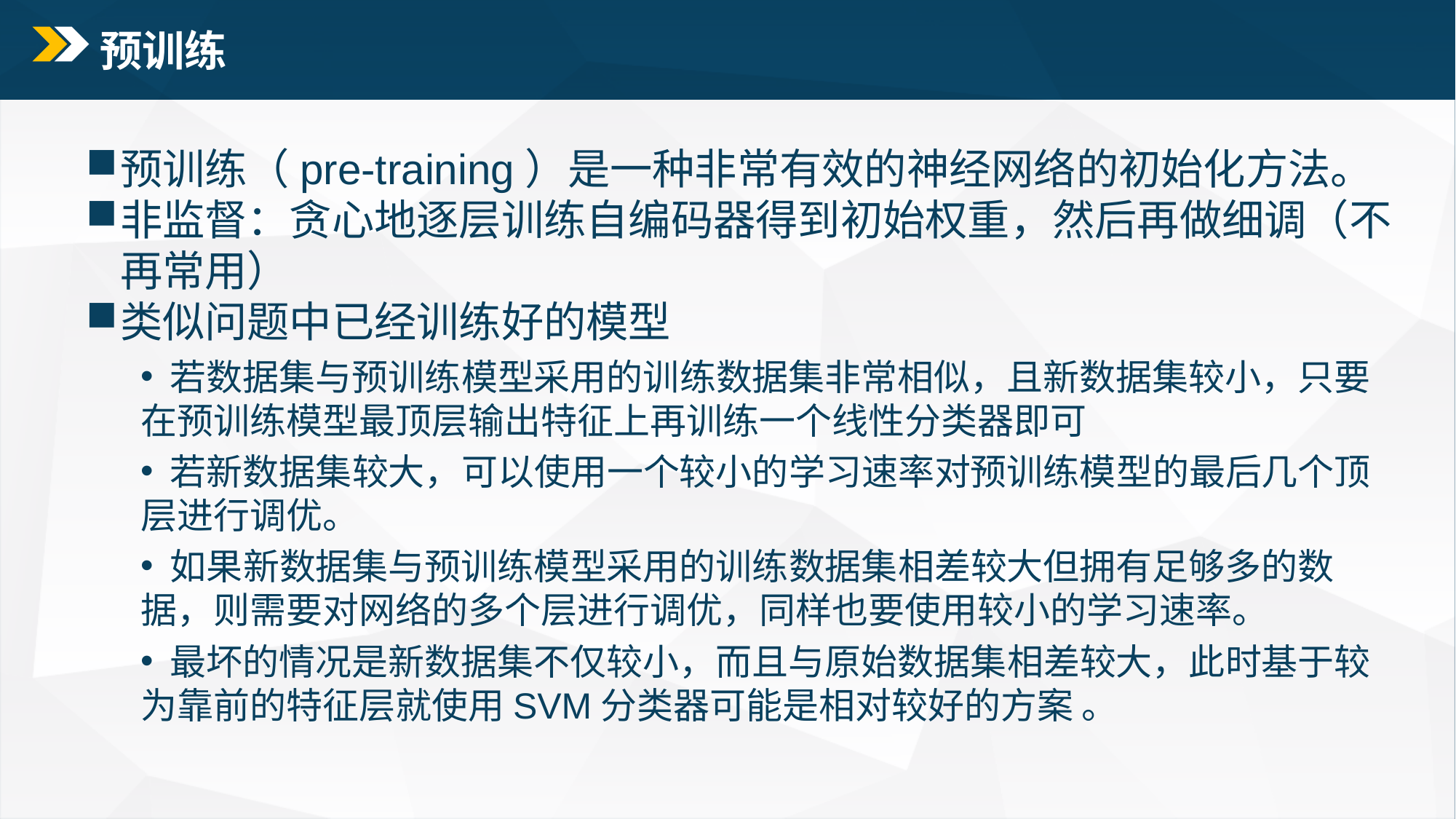

# 预训练
预训练（pre-training）是一种非常有效的神经网络的初始化方法。
非监督：贪心地逐层训练自编码器得到初始权重，然后再做细调（不再常用）
类似问题中已经训练好的模型
 若数据集与预训练模型采用的训练数据集非常相似，且新数据集较小，只要在预训练模型最顶层输出特征上再训练一个线性分类器即可
 若新数据集较大，可以使用一个较小的学习速率对预训练模型的最后几个顶层进行调优。
 如果新数据集与预训练模型采用的训练数据集相差较大但拥有足够多的数据，则需要对网络的多个层进行调优，同样也要使用较小的学习速率。
 最坏的情况是新数据集不仅较小，而且与原始数据集相差较大，此时基于较为靠前的特征层就使用SVM分类器可能是相对较好的方案 。